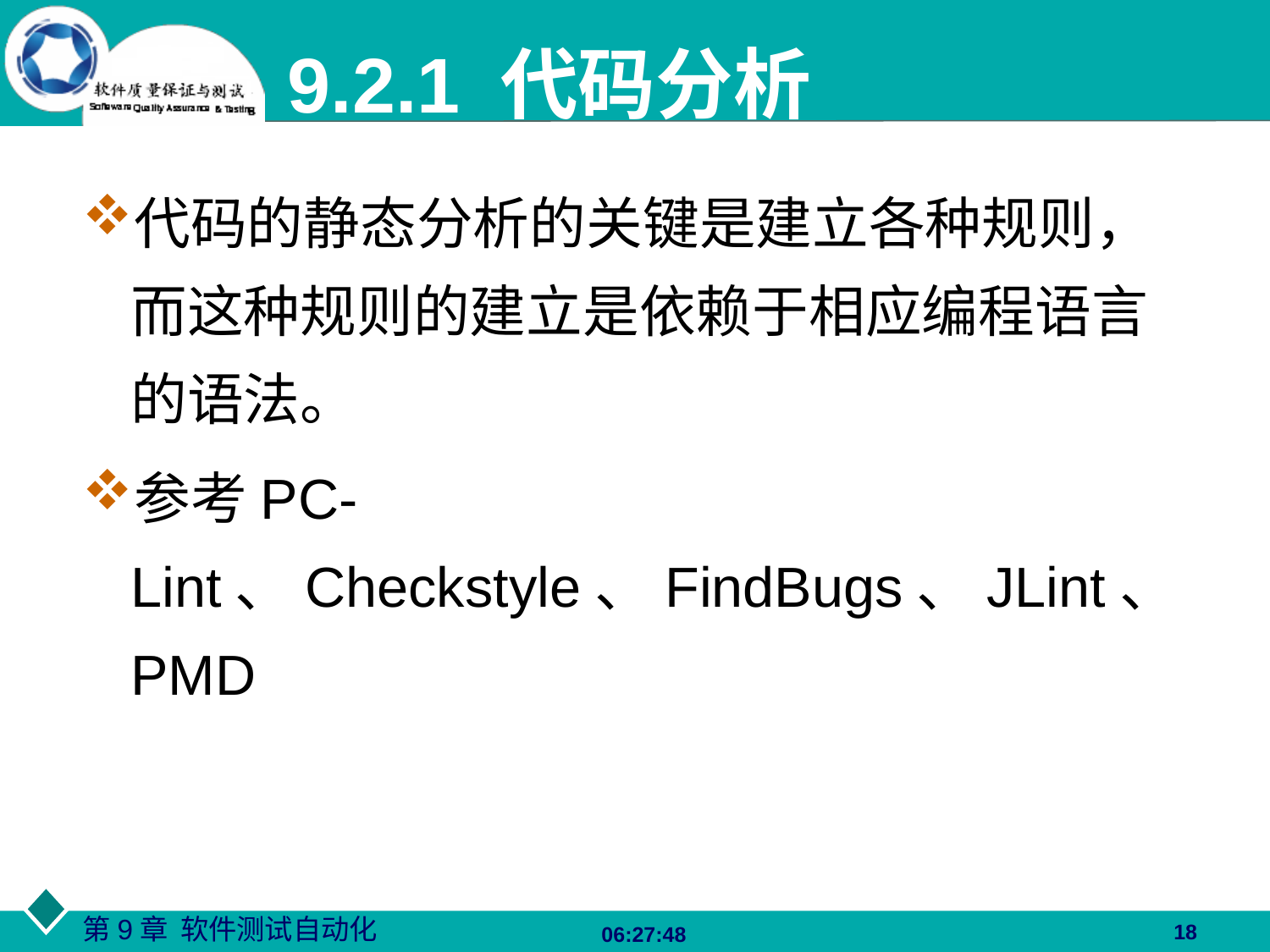

9.2.1 代码分析
代码的静态分析的关键是建立各种规则，而这种规则的建立是依赖于相应编程语言的语法。
参考PC-Lint、Checkstyle、FindBugs、JLint、PMD

18
06:27:48